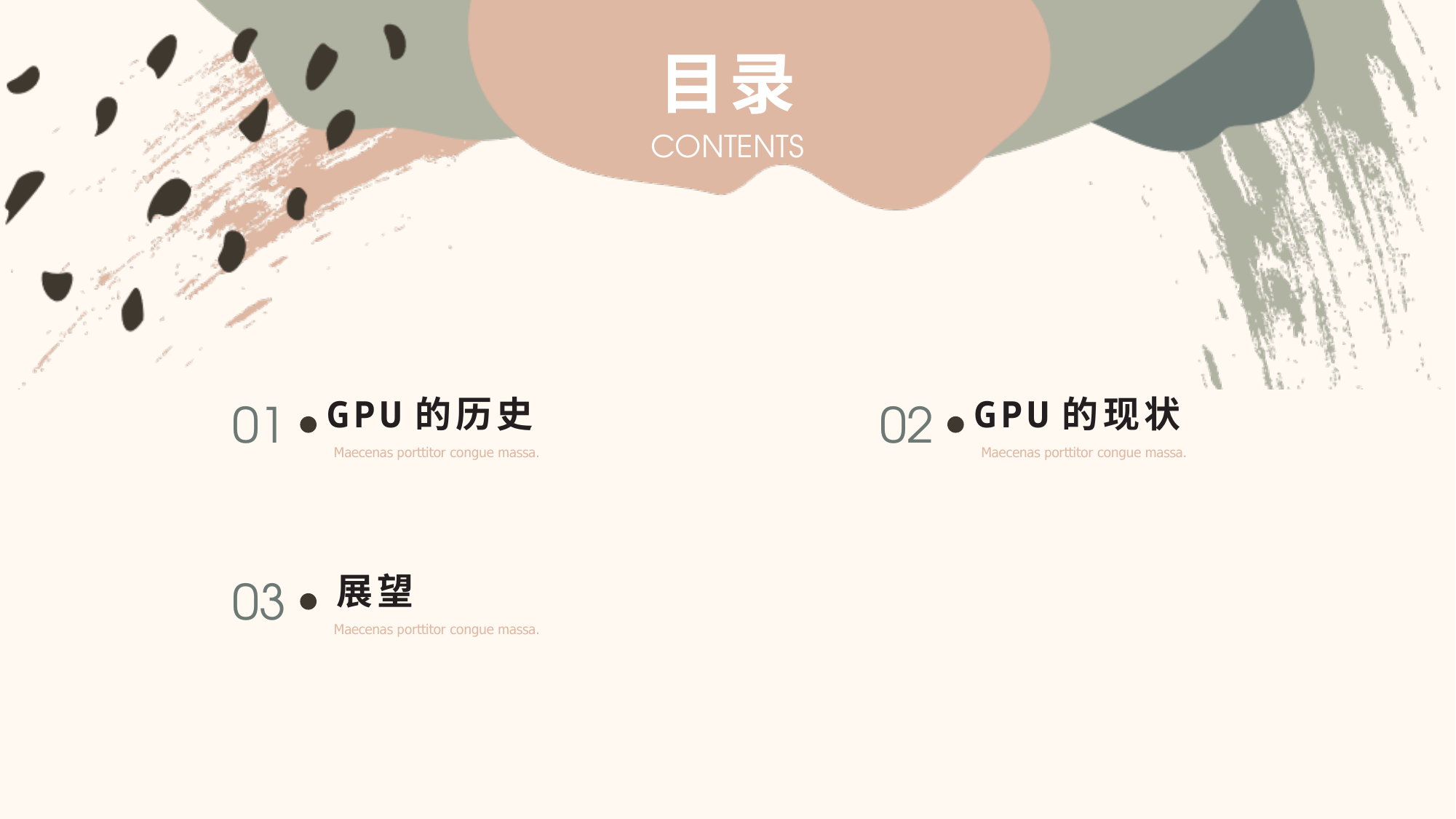

目录
CONTENTS
GPU的历史
GPU的现状
01
02

Maecenas porttitor congue massa.
Maecenas porttitor congue massa.
展望
03

Maecenas porttitor congue massa.